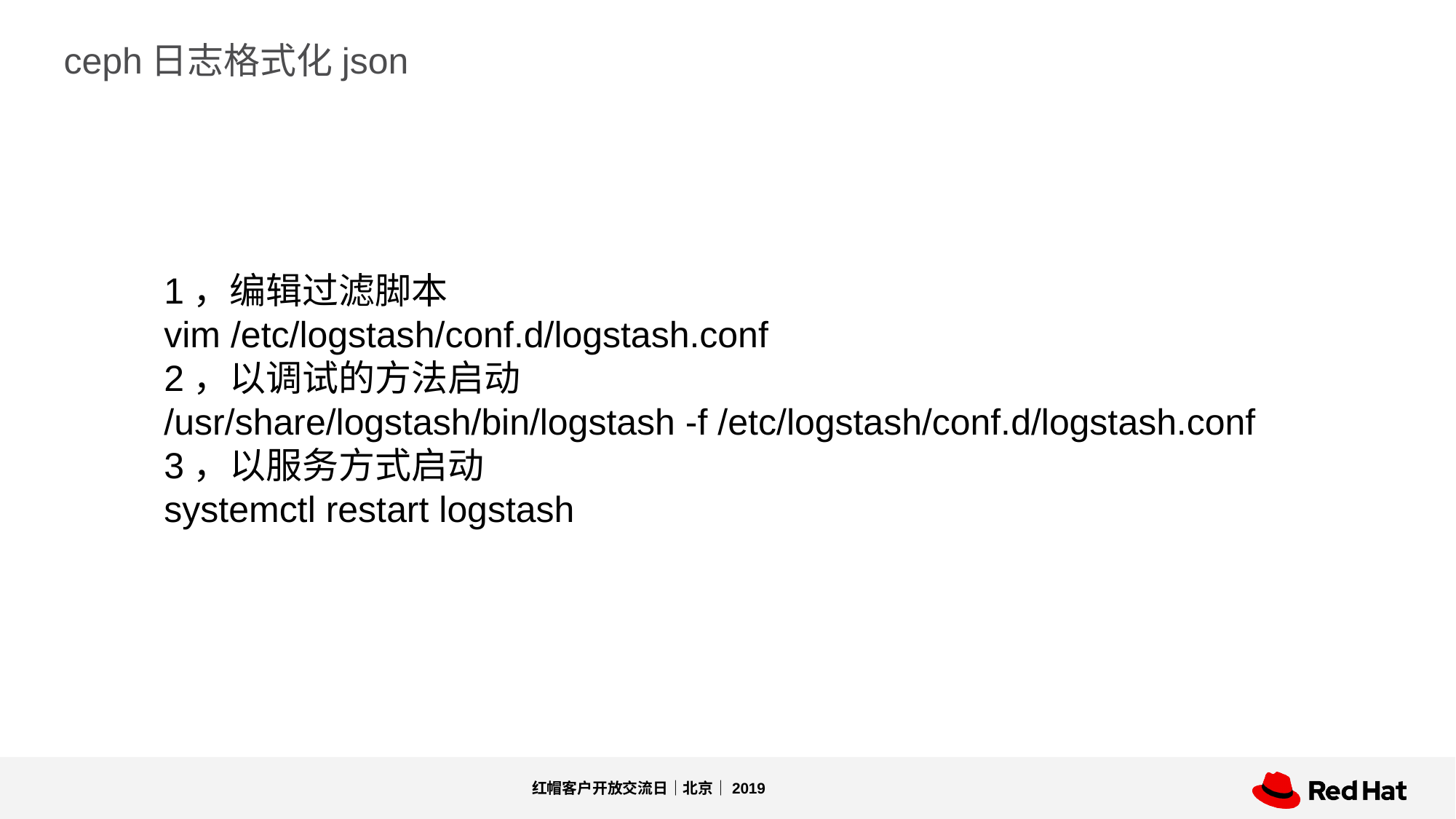

ceph日志格式化json
1，编辑过滤脚本
vim /etc/logstash/conf.d/logstash.conf
2，以调试的方法启动
/usr/share/logstash/bin/logstash -f /etc/logstash/conf.d/logstash.conf
3，以服务方式启动
systemctl restart logstash